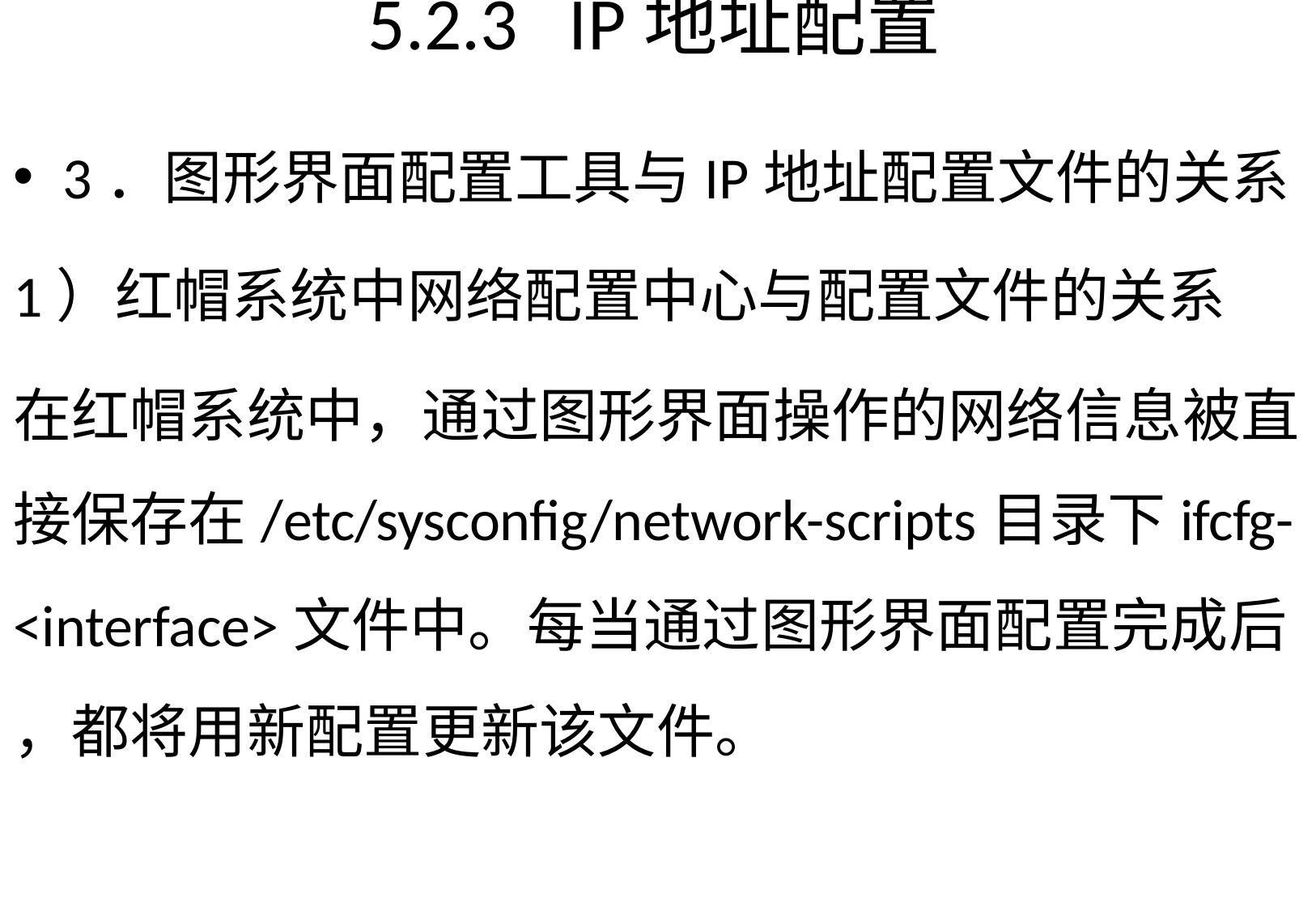

# 5.2.3	IP地址配置
3．图形界面配置工具与IP地址配置文件的关系
1）红帽系统中网络配置中心与配置文件的关系
在红帽系统中，通过图形界面操作的网络信息被直 接保存在/etc/sysconfig/network-scripts目录下ifcfg-
<interface>文件中。每当通过图形界面配置完成后
，都将用新配置更新该文件。